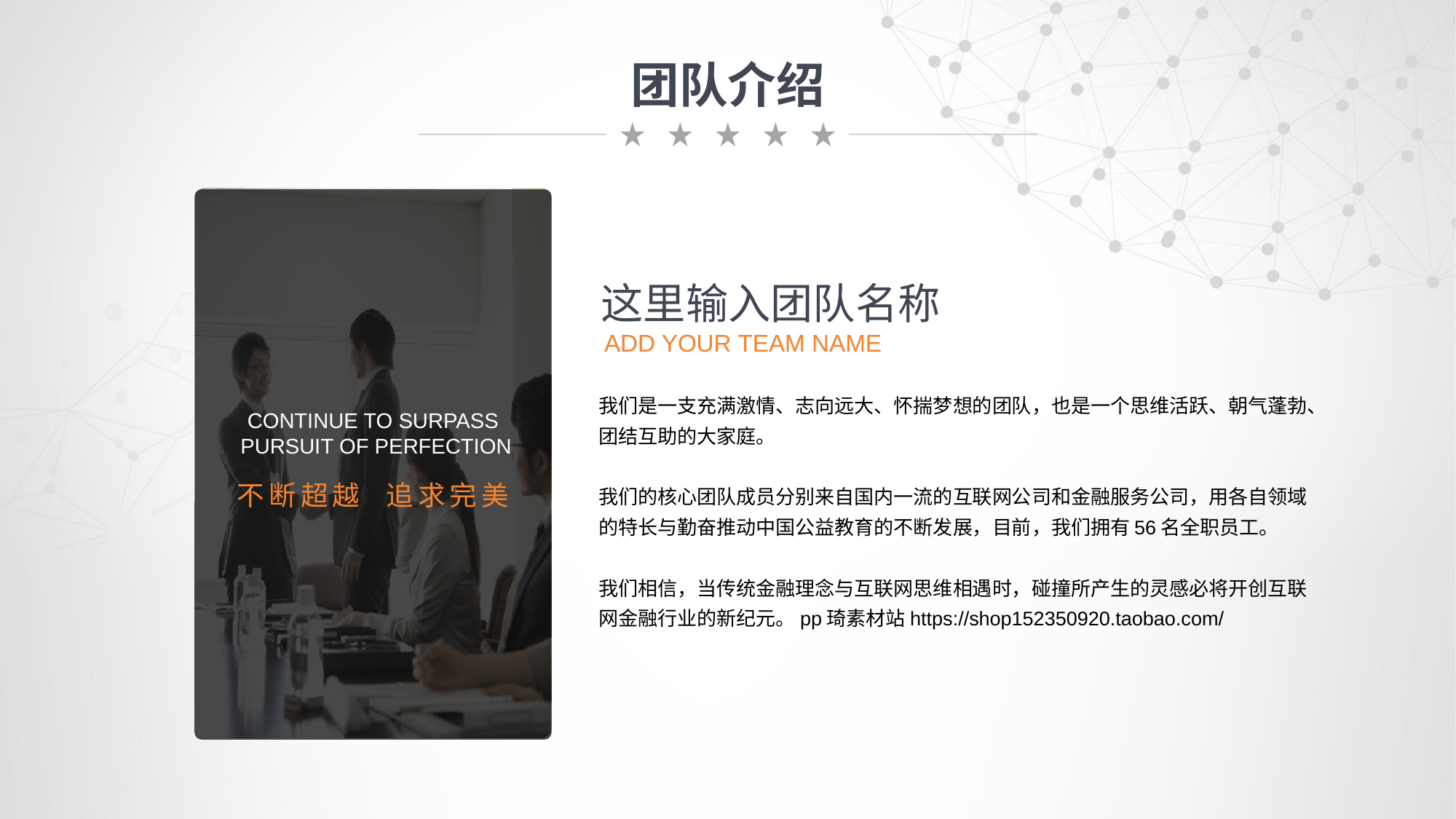

团队介绍

CONTINUE TO SURPASS
 PURSUIT OF PERFECTION
不断超越  追求完美
这里输入团队名称
ADD YOUR TEAM NAME
我们是一支充满激情、志向远大、怀揣梦想的团队，也是一个思维活跃、朝气蓬勃、团结互助的大家庭。

我们的核心团队成员分别来自国内一流的互联网公司和金融服务公司，用各自领域的特长与勤奋推动中国公益教育的不断发展，目前，我们拥有56名全职员工。

我们相信，当传统金融理念与互联网思维相遇时，碰撞所产生的灵感必将开创互联网金融行业的新纪元。pp琦素材站https://shop152350920.taobao.com/